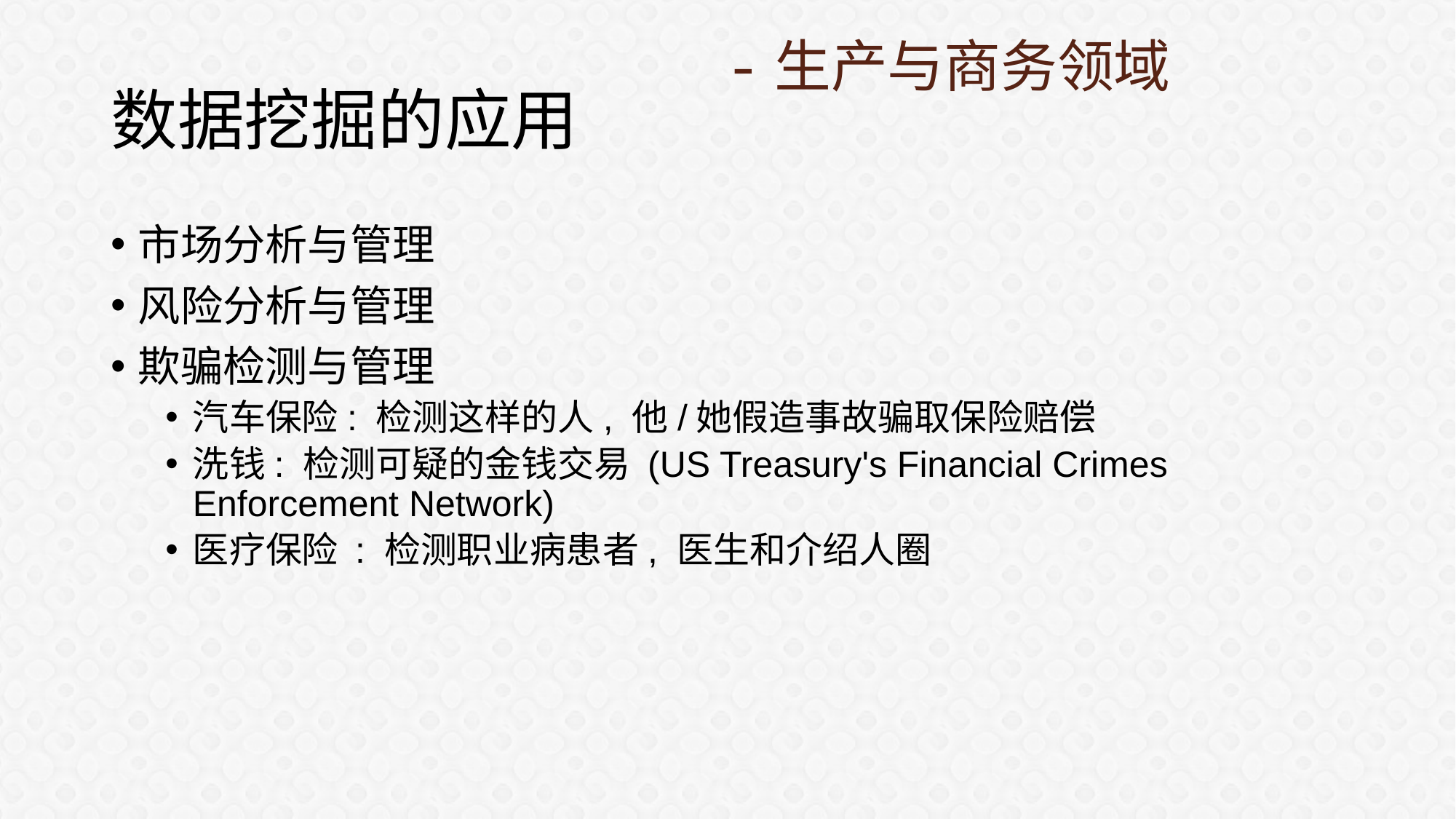

检测不适当的医疗处置
澳大利亚健康保险会(Australian Health Insurance Commission) 发现许多全面的检查是请求做的, 而不是实际需要的 (每年节省100万澳元).
检测电话欺骗
电话呼叫模式: 通话距离, 通话时间, 每天或每周通话次数. 分析偏离期望的模式.
英国电讯(British Telecom)识别频繁内部通话的呼叫者的离散群, 特别是移动电话, 超过数百万美元的欺骗.
零售
分析家估计, 38%的零售业萎缩是由于不忠诚的雇员造成的.
-生产与商务领域
# 数据挖掘的应用
市场分析与管理
风险分析与管理
欺骗检测与管理
汽车保险: 检测这样的人, 他/她假造事故骗取保险赔偿
洗钱: 检测可疑的金钱交易 (US Treasury's Financial Crimes Enforcement Network)
医疗保险 : 检测职业病患者, 医生和介绍人圈
68